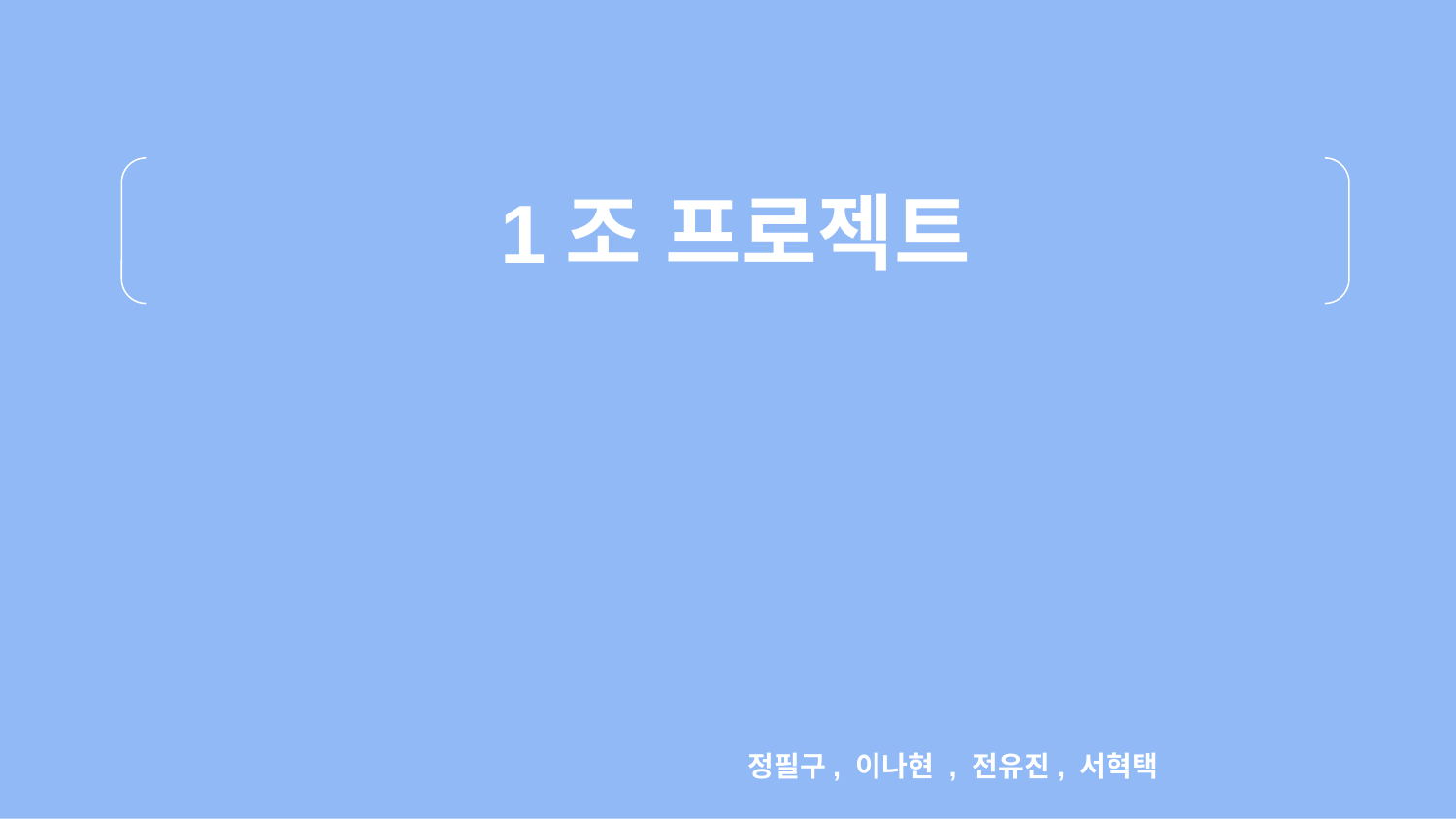

1조 프로젝트
정필구, 이나현 , 전유진, 서혁택